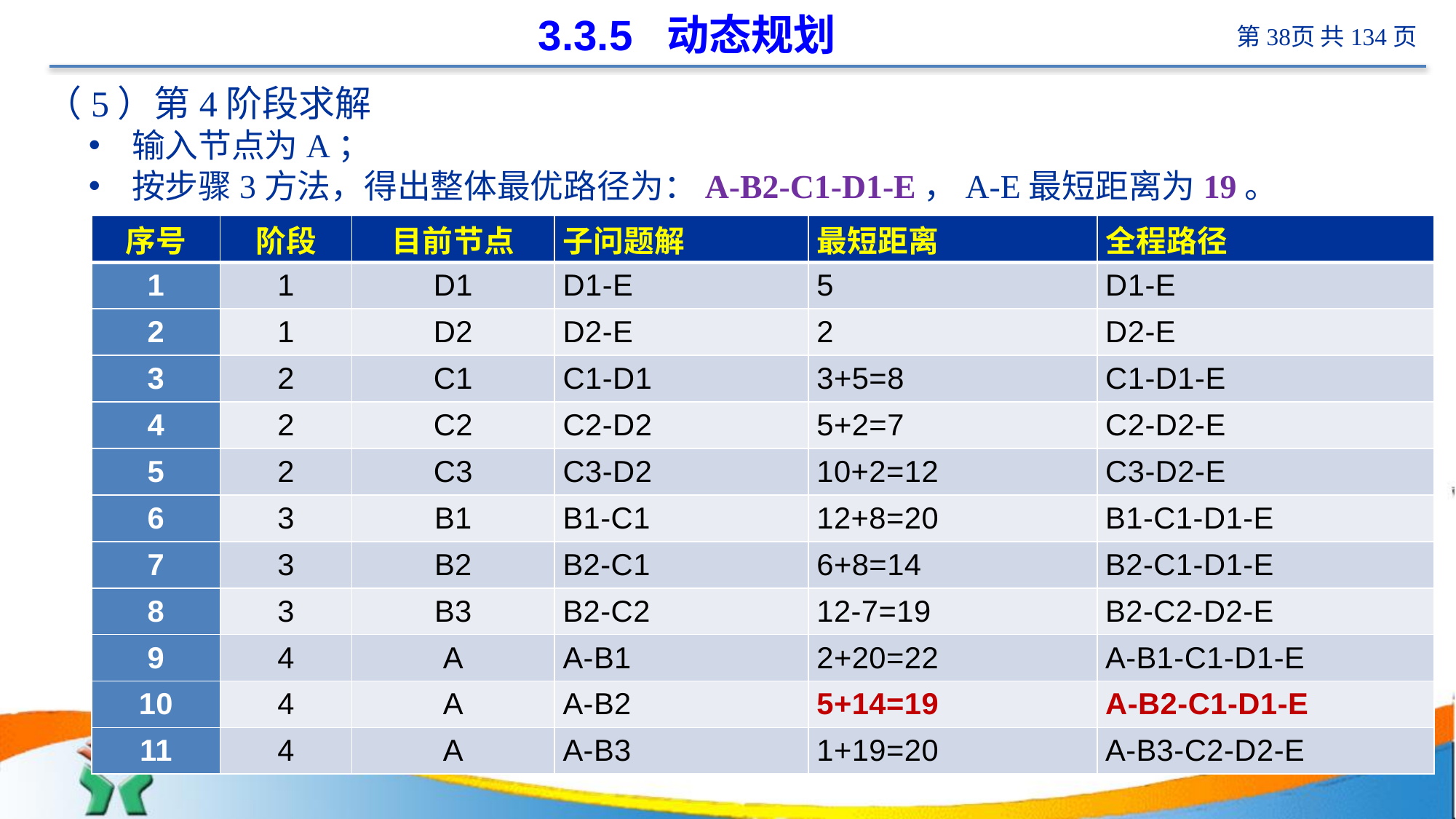

# 3.3.5  动态规划
（5）第4阶段求解
输入节点为A；
按步骤3方法，得出整体最优路径为：A-B2-C1-D1-E，A-E最短距离为19。
| 序号 | 阶段 | 目前节点 | 子问题解 | 最短距离 | 全程路径 |
| --- | --- | --- | --- | --- | --- |
| 1 | 1 | D1 | D1-E | 5 | D1-E |
| 2 | 1 | D2 | D2-E | 2 | D2-E |
| 3 | 2 | C1 | C1-D1 | 3+5=8 | C1-D1-E |
| 4 | 2 | C2 | C2-D2 | 5+2=7 | C2-D2-E |
| 5 | 2 | C3 | C3-D2 | 10+2=12 | C3-D2-E |
| 6 | 3 | B1 | B1-C1 | 12+8=20 | B1-C1-D1-E |
| 7 | 3 | B2 | B2-C1 | 6+8=14 | B2-C1-D1-E |
| 8 | 3 | B3 | B2-C2 | 12-7=19 | B2-C2-D2-E |
| 9 | 4 | A | A-B1 | 2+20=22 | A-B1-C1-D1-E |
| 10 | 4 | A | A-B2 | 5+14=19 | A-B2-C1-D1-E |
| 11 | 4 | A | A-B3 | 1+19=20 | A-B3-C2-D2-E |